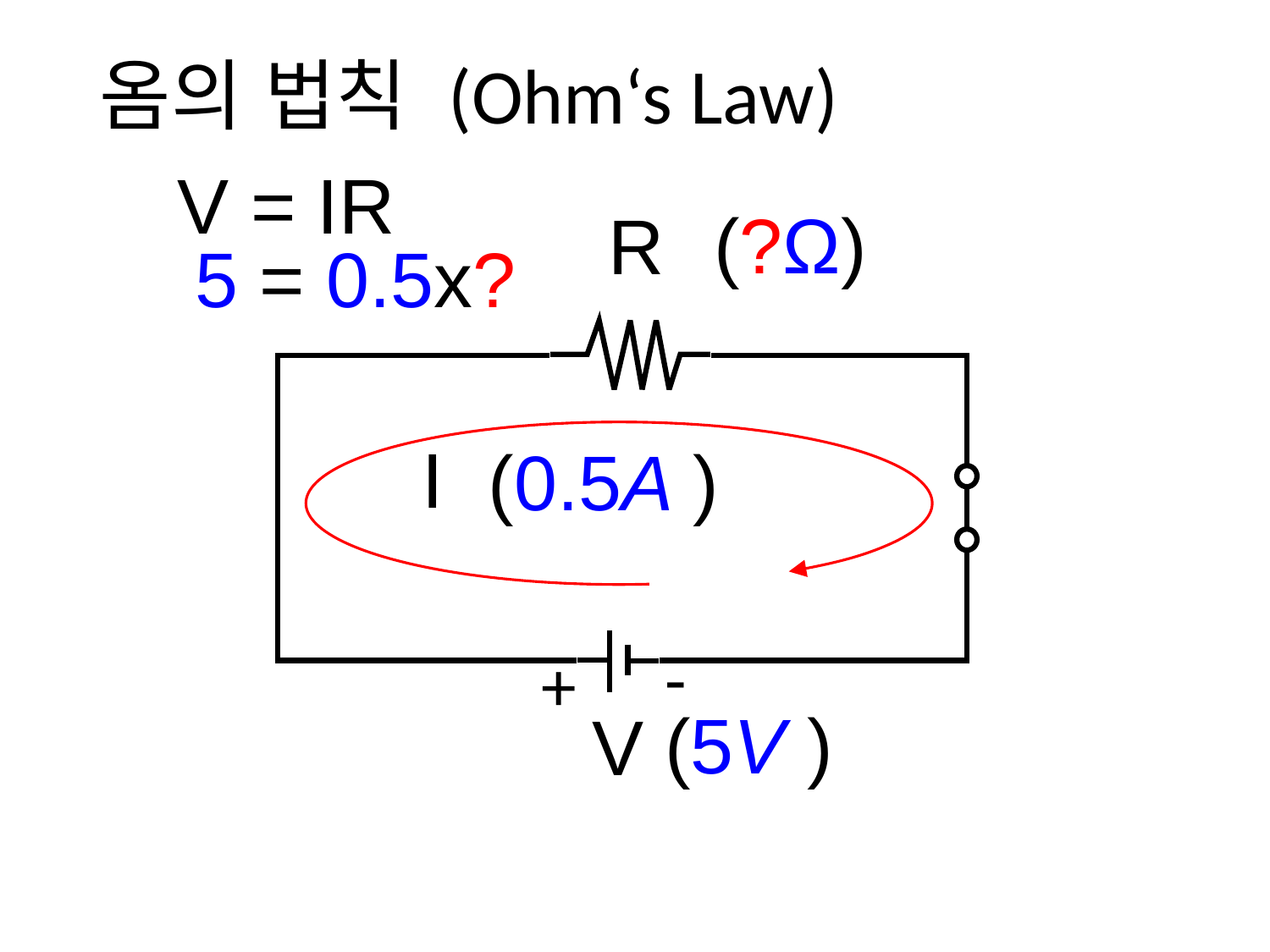

옴의 법칙 (Ohm‘s Law)
V = IR
(?Ω)
R
5 = 0.5x?

I
(0.5A )

-

+
(5V )
V